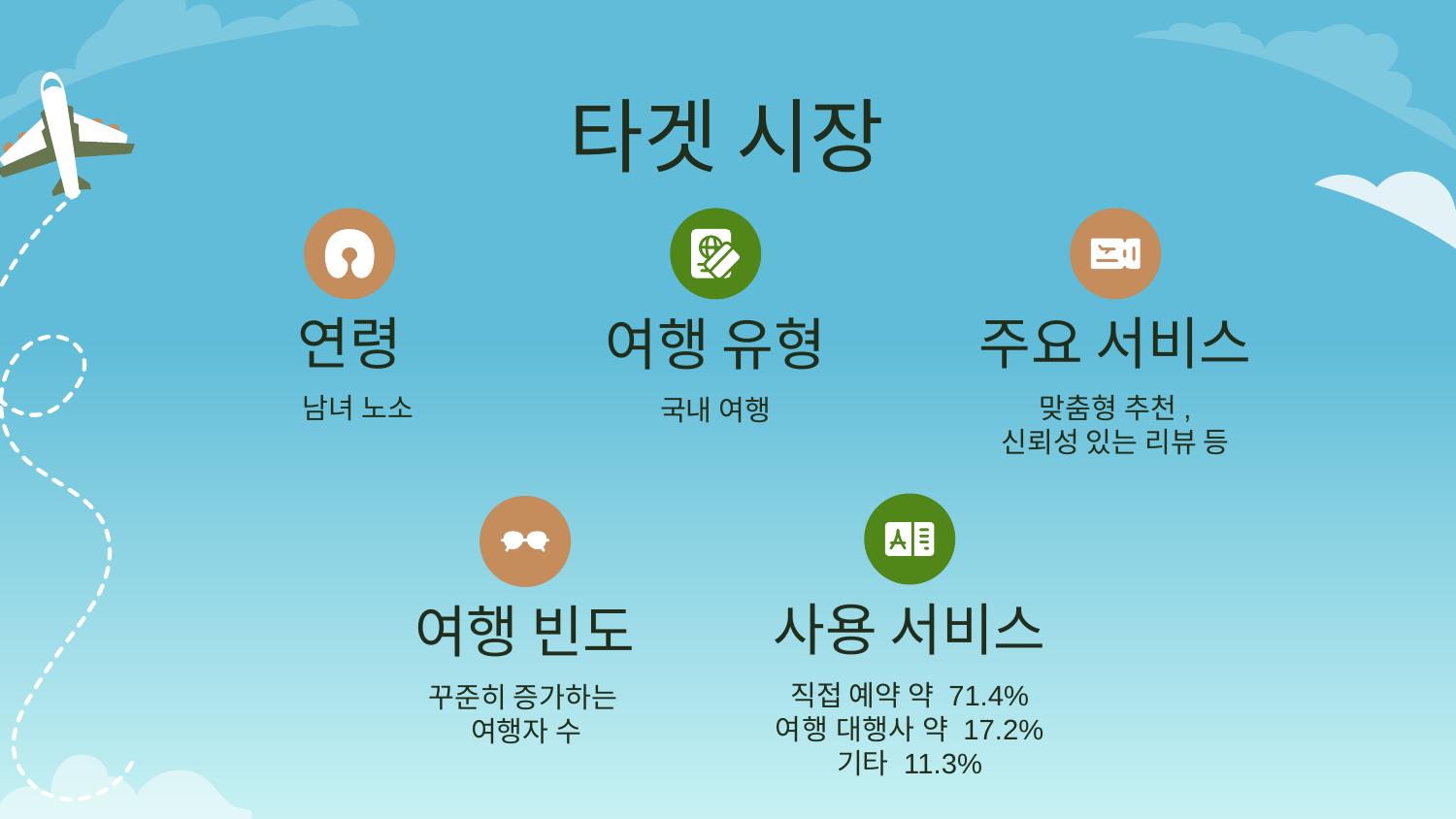

# 타겟 시장

연령
주요 서비스
여행 유형
남녀 노소
맞춤형 추천,
신뢰성 있는 리뷰 등
국내 여행

사용 서비스
여행 빈도
직접 예약 약 71.4%
여행 대행사 약 17.2%
기타 11.3%
꾸준히 증가하는
여행자 수